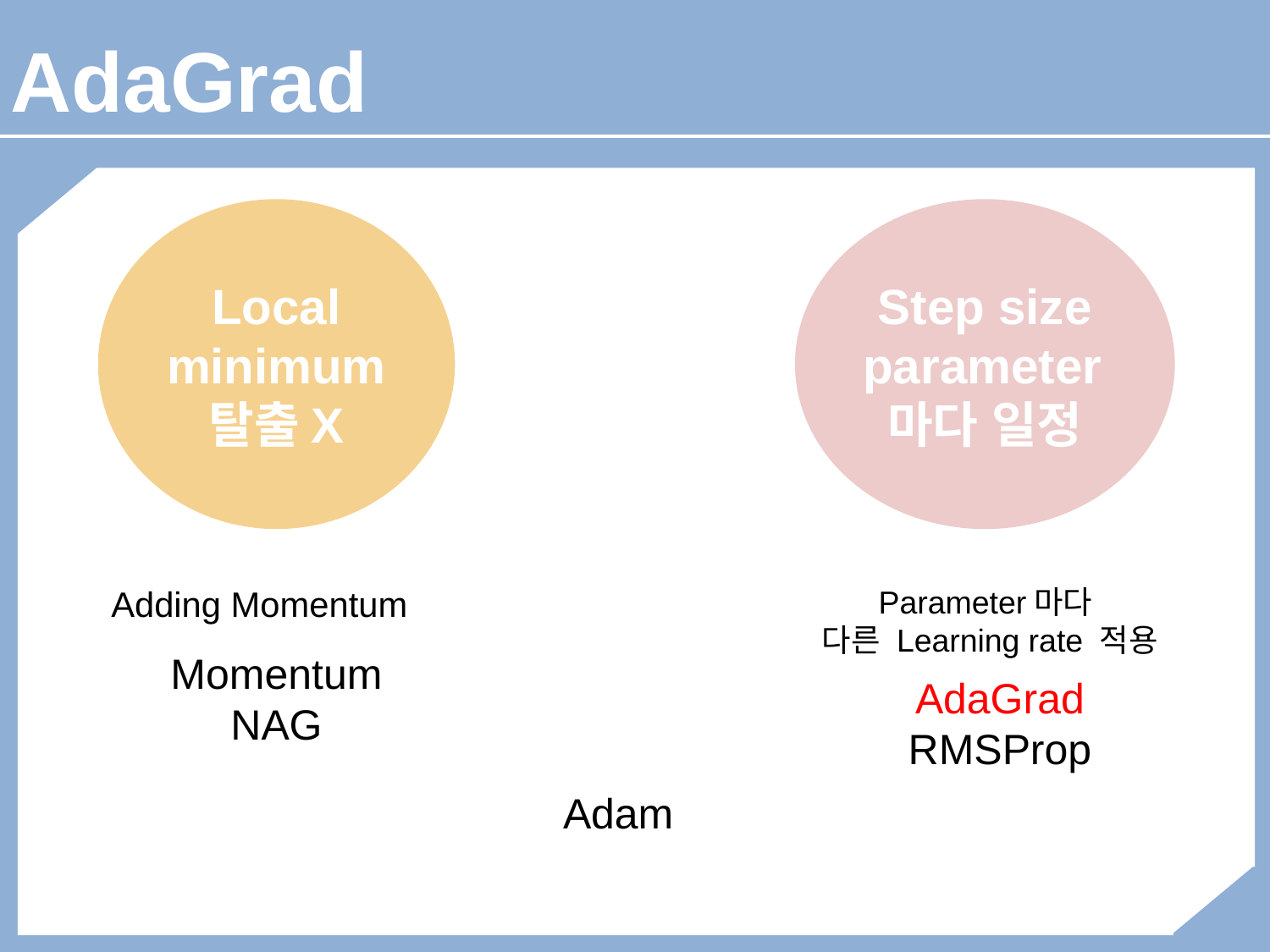

AdaGrad

Local minimum 탈출X
Step size parameter마다 일정
Adding Momentum
Parameter마다
다른 Learning rate 적용
Momentum
NAG
AdaGrad
RMSProp
Adam